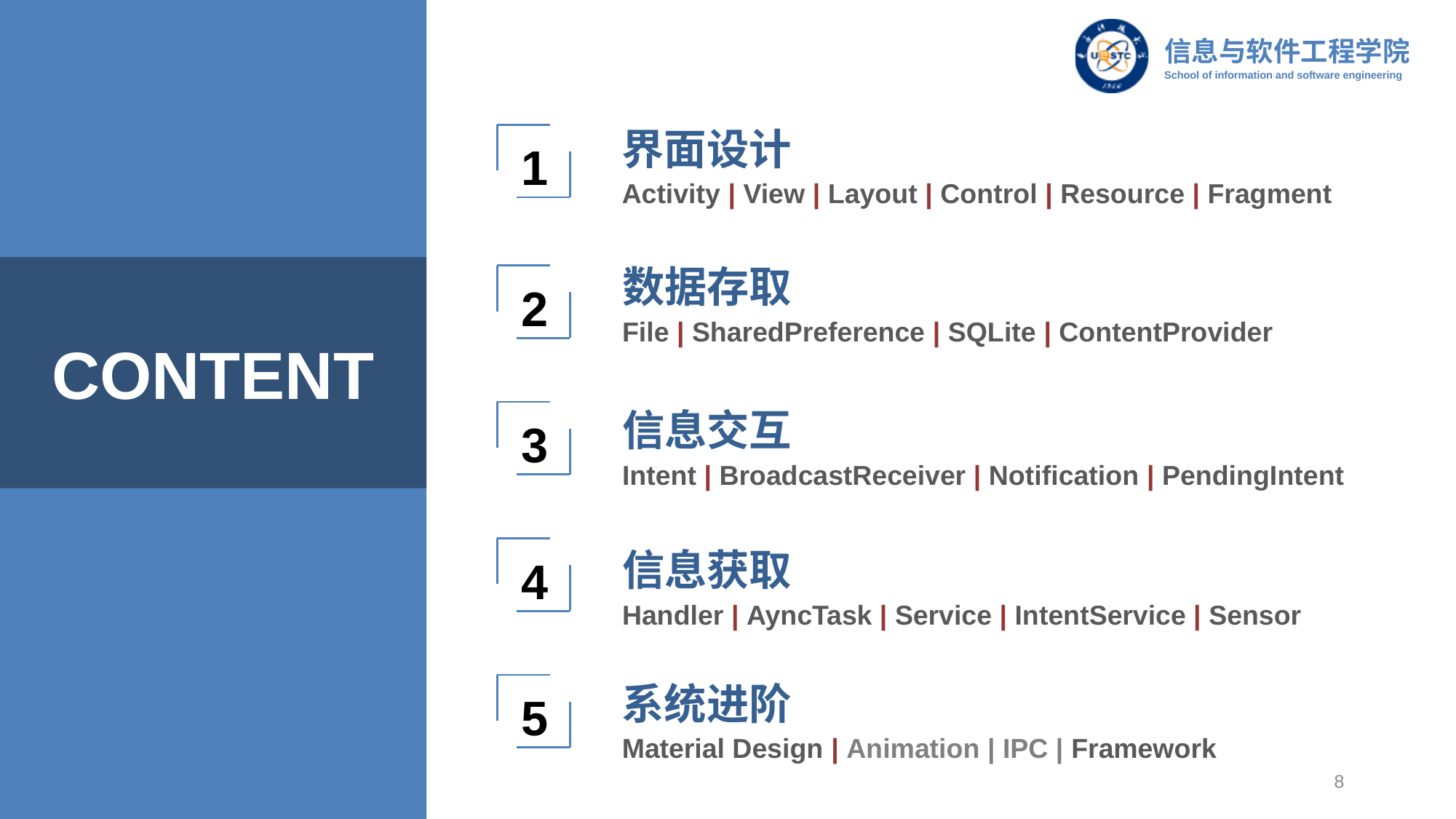

界面设计
Activity | View | Layout | Control | Resource | Fragment
1
数据存取
File | SharedPreference | SQLite | ContentProvider
CONTENT
2
信息交互
Intent | BroadcastReceiver | Notification | PendingIntent
3
信息获取
Handler | AyncTask | Service | IntentService | Sensor
4
系统进阶
Material Design | Animation | IPC | Framework
5
8